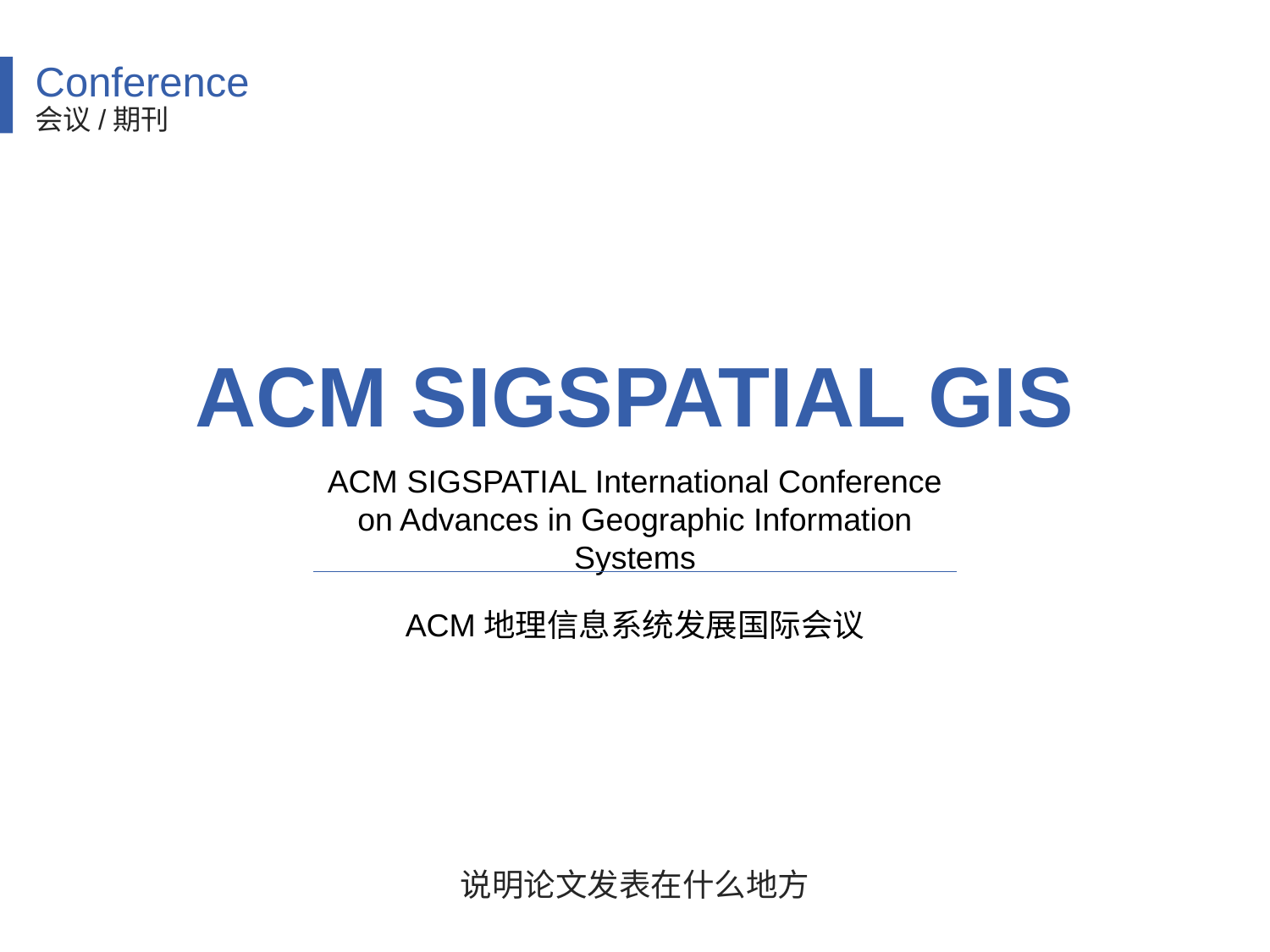

Conference
会议/期刊
ACM SIGSPATIAL GIS
ACM SIGSPATIAL International Conference on Advances in Geographic Information Systems
ACM地理信息系统发展国际会议
说明论文发表在什么地方